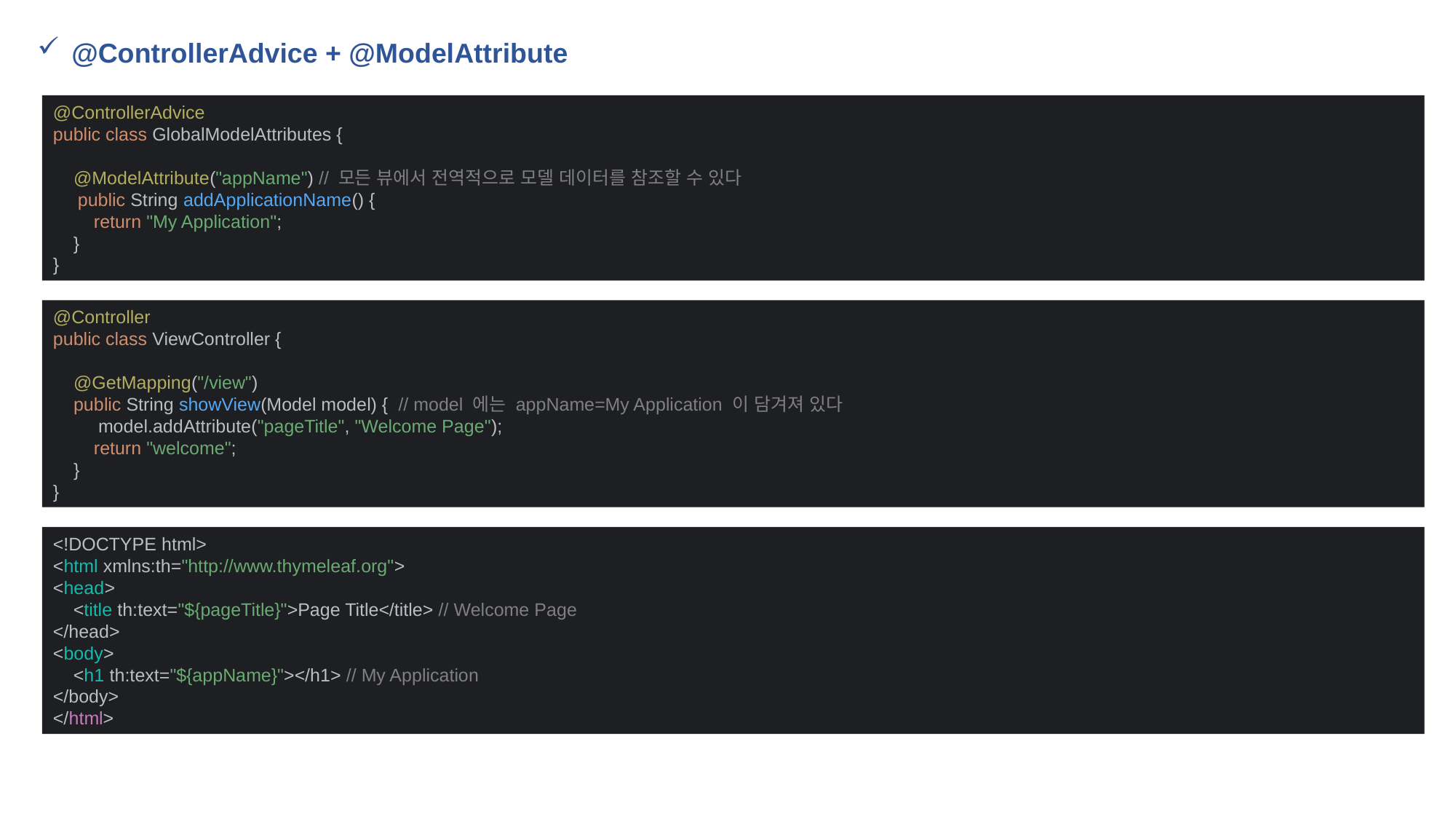

@ControllerAdvice + @ModelAttribute
@ControllerAdvice
public class GlobalModelAttributes {
    @ModelAttribute("appName") // 모든 뷰에서 전역적으로 모델 데이터를 참조할 수 있다
    public String addApplicationName() {
        return "My Application";
    }
}
@Controller
public class ViewController {
    @GetMapping("/view")
    public String showView(Model model) {  // model 에는 appName=My Application 이 담겨져 있다
        model.addAttribute("pageTitle", "Welcome Page");
        return "welcome";
    }
}
<!DOCTYPE html>
<html xmlns:th="http://www.thymeleaf.org">
<head>
    <title th:text="${pageTitle}">Page Title</title> // Welcome Page
</head>
<body>
    <h1 th:text="${appName}"></h1> // My Application
</body>
</html>